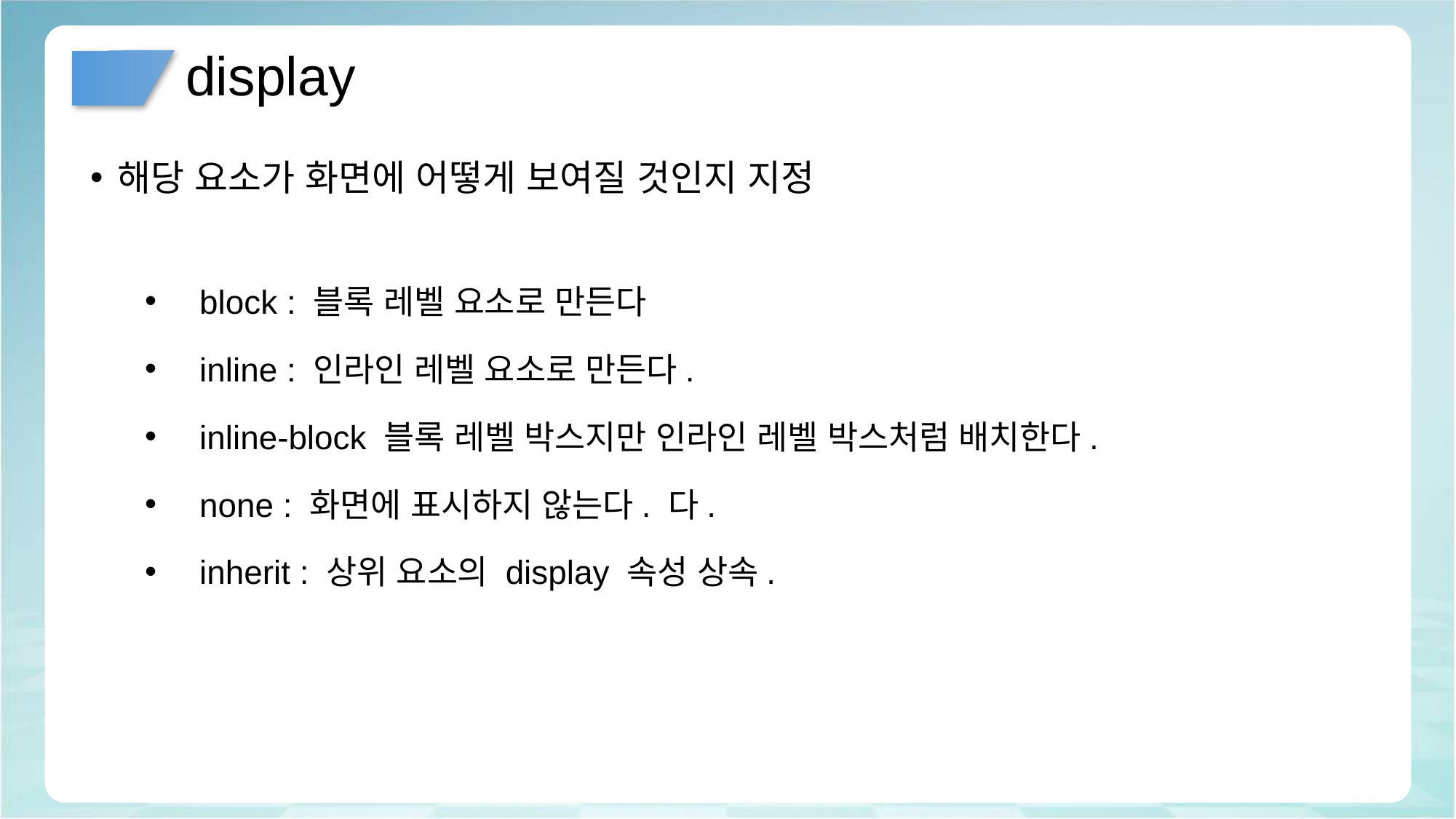

# display
해당 요소가 화면에 어떻게 보여질 것인지 지정

block : 블록 레벨 요소로 만든다
inline : 인라인 레벨 요소로 만든다.
inline-block 블록 레벨 박스지만 인라인 레벨 박스처럼 배치한다.
none : 화면에 표시하지 않는다. 다.
inherit : 상위 요소의 display 속성 상속.